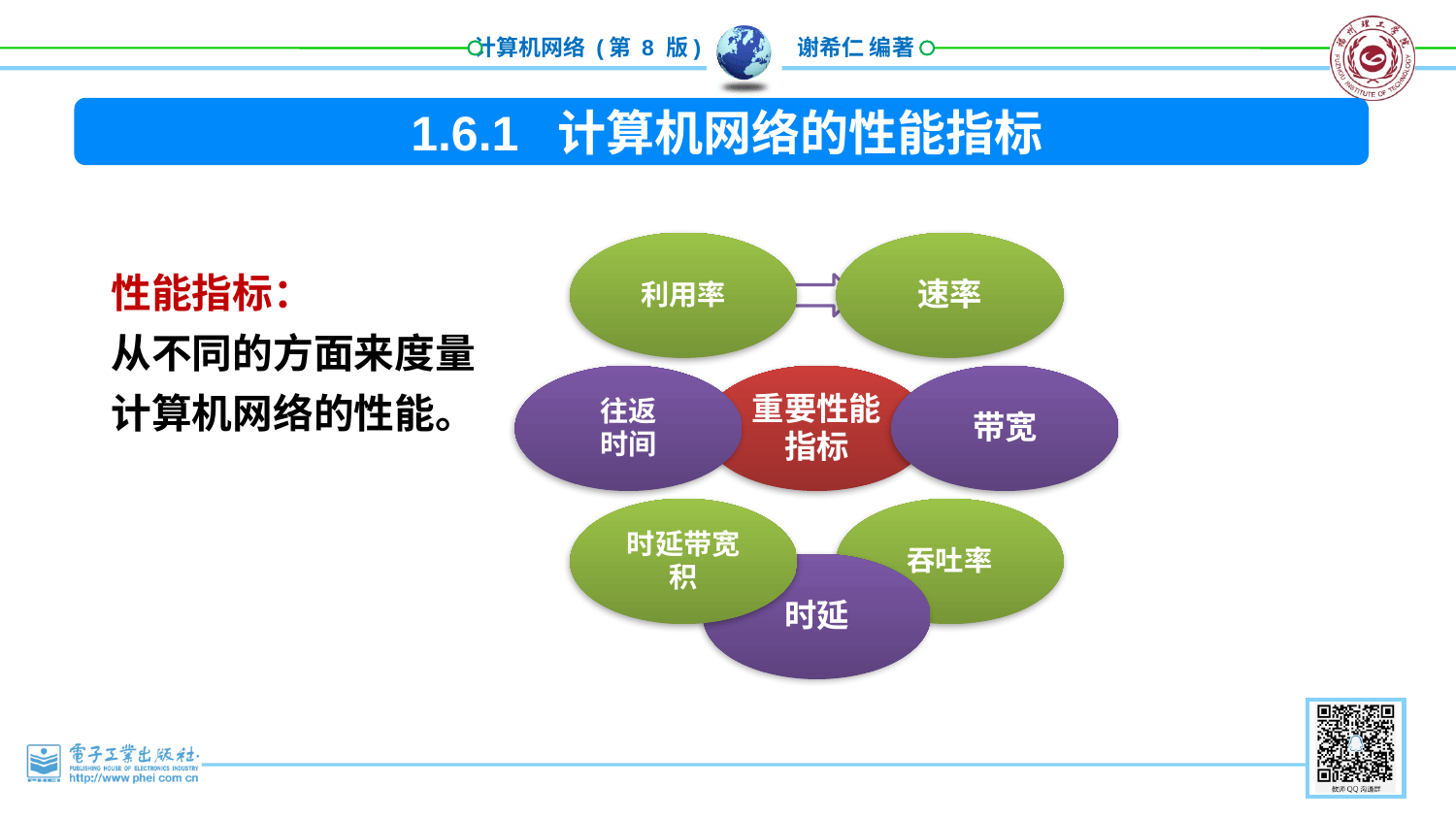

1.6.1  计算机网络的性能指标
重要性能指标
速率
吞吐率
时延
利用率
时延带宽积
往返
时间
带宽
性能指标：
从不同的方面来度量计算机网络的性能。